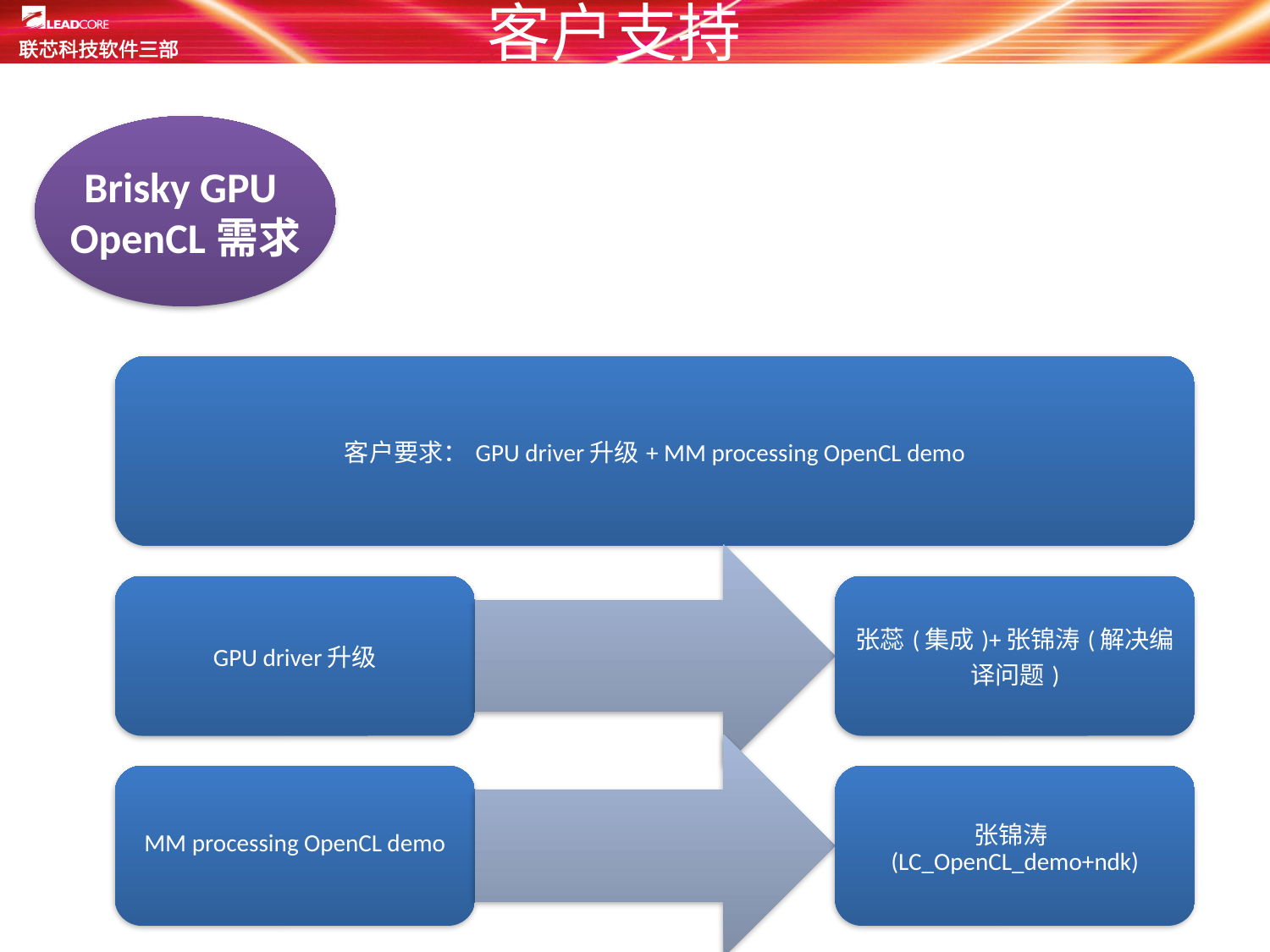

客户支持
Brisky GPU
OpenCL需求
客户要求：GPU driver升级+ MM processing OpenCL demo
GPU driver升级
张蕊(集成)+张锦涛(解决编译问题)
MM processing OpenCL demo
张锦涛(LC_OpenCL_demo+ndk)